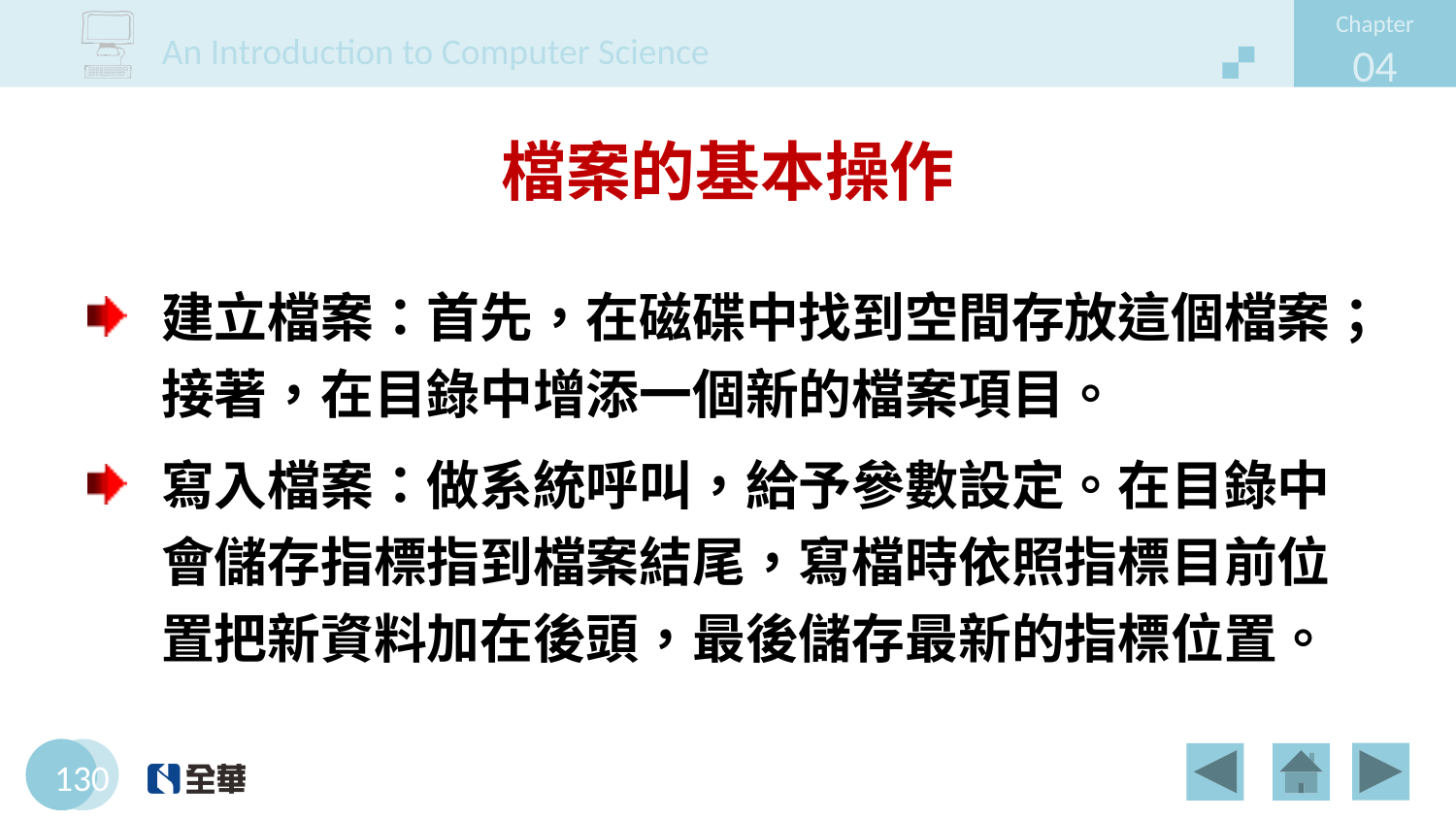

# 檔案的基本操作
建立檔案：首先，在磁碟中找到空間存放這個檔案；接著，在目錄中增添一個新的檔案項目。
寫入檔案：做系統呼叫，給予參數設定。在目錄中會儲存指標指到檔案結尾，寫檔時依照指標目前位置把新資料加在後頭，最後儲存最新的指標位置。